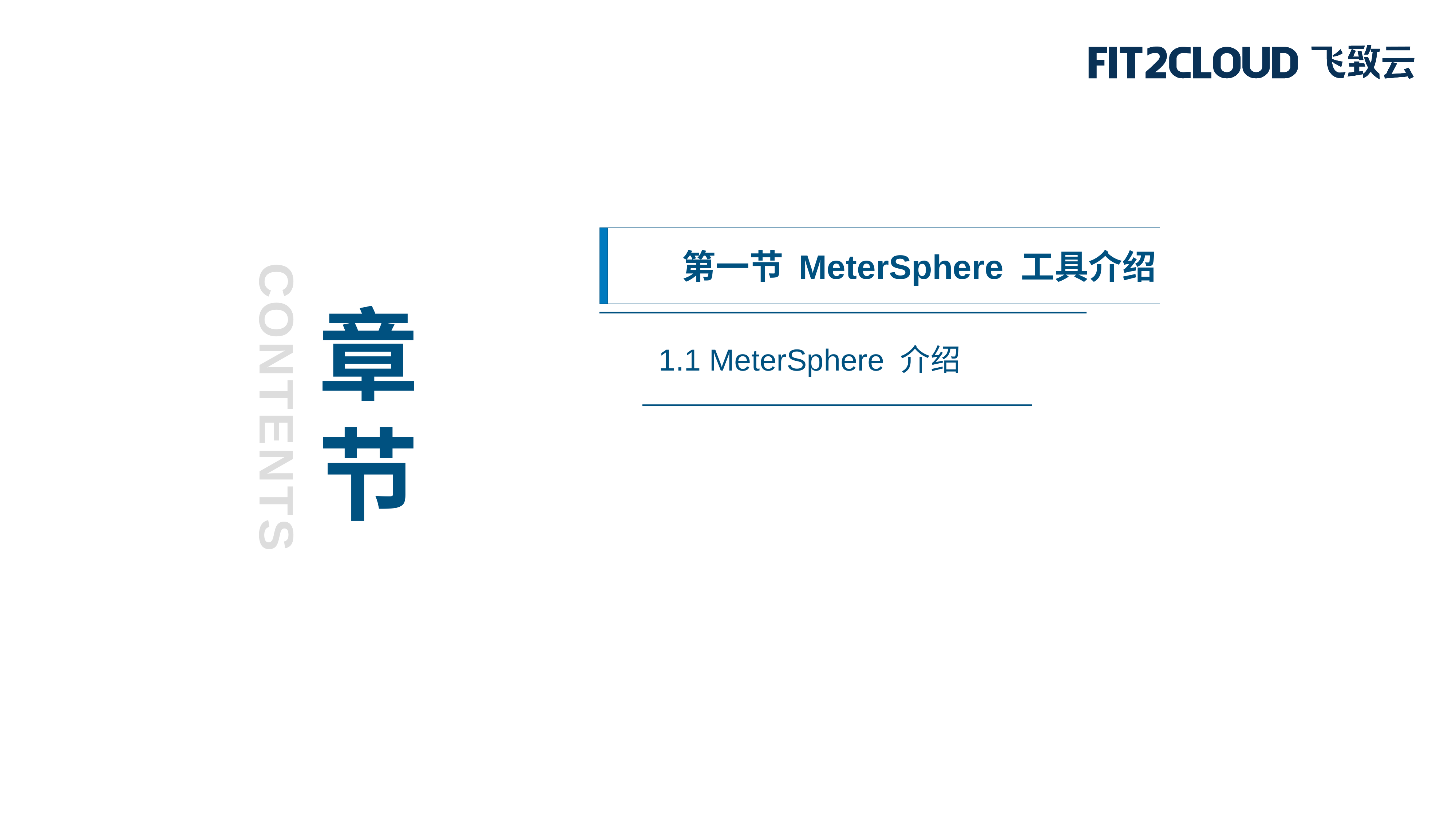

第一节 MeterSphere 工具介绍
章
节

1.1 MeterSphere 介绍
CONTENTS